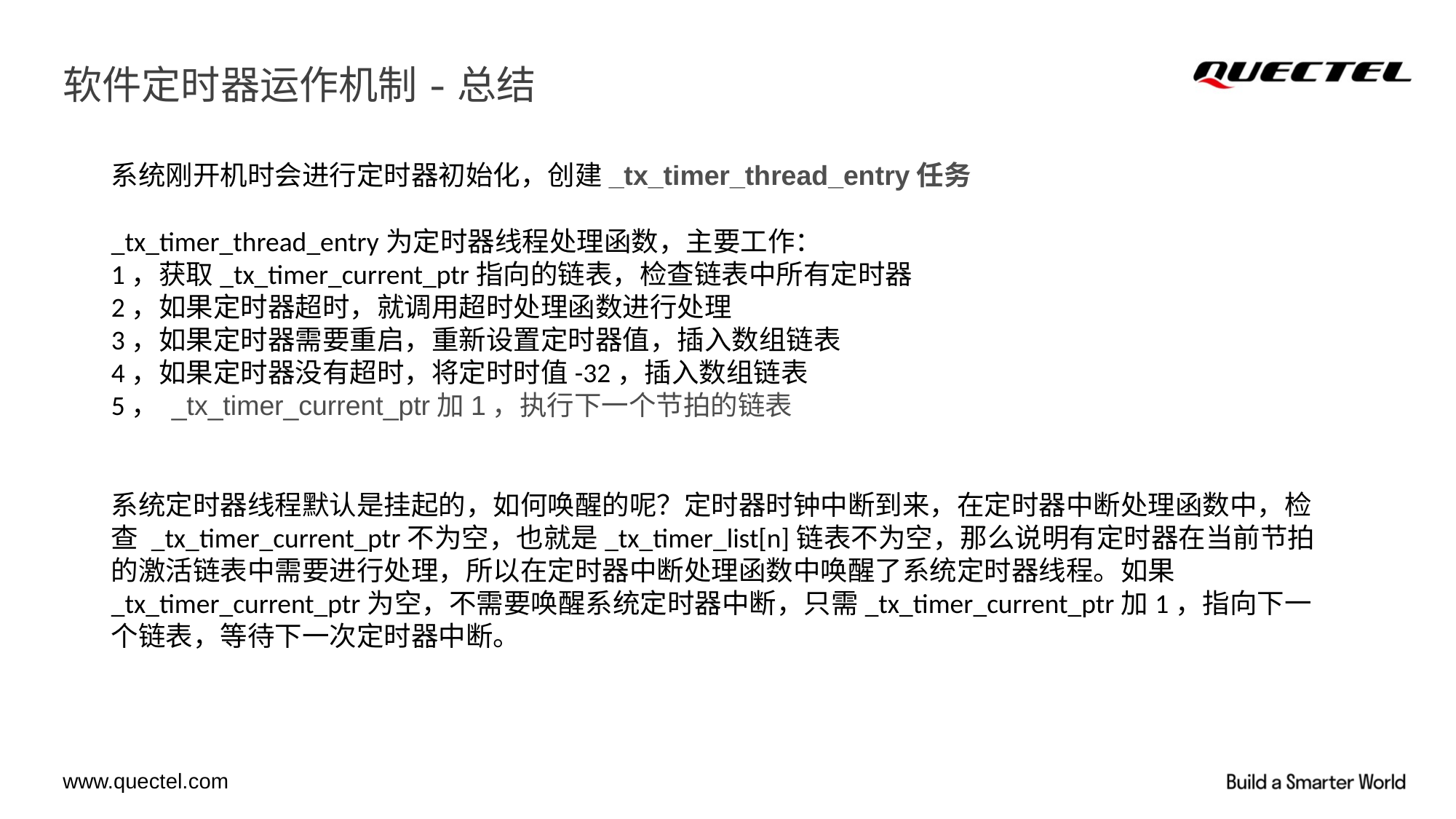

# 软件定时器运作机制-总结
系统刚开机时会进行定时器初始化，创建_tx_timer_thread_entry任务

_tx_timer_thread_entry为定时器线程处理函数，主要工作：
1，获取_tx_timer_current_ptr指向的链表，检查链表中所有定时器
2，如果定时器超时，就调用超时处理函数进行处理
3，如果定时器需要重启，重新设置定时器值，插入数组链表
4，如果定时器没有超时，将定时时值-32，插入数组链表
5， _tx_timer_current_ptr加1，执行下一个节拍的链表
系统定时器线程默认是挂起的，如何唤醒的呢？定时器时钟中断到来，在定时器中断处理函数中，检查 _tx_timer_current_ptr不为空，也就是_tx_timer_list[n]链表不为空，那么说明有定时器在当前节拍的激活链表中需要进行处理，所以在定时器中断处理函数中唤醒了系统定时器线程。如果_tx_timer_current_ptr为空，不需要唤醒系统定时器中断，只需_tx_timer_current_ptr加1，指向下一个链表，等待下一次定时器中断。